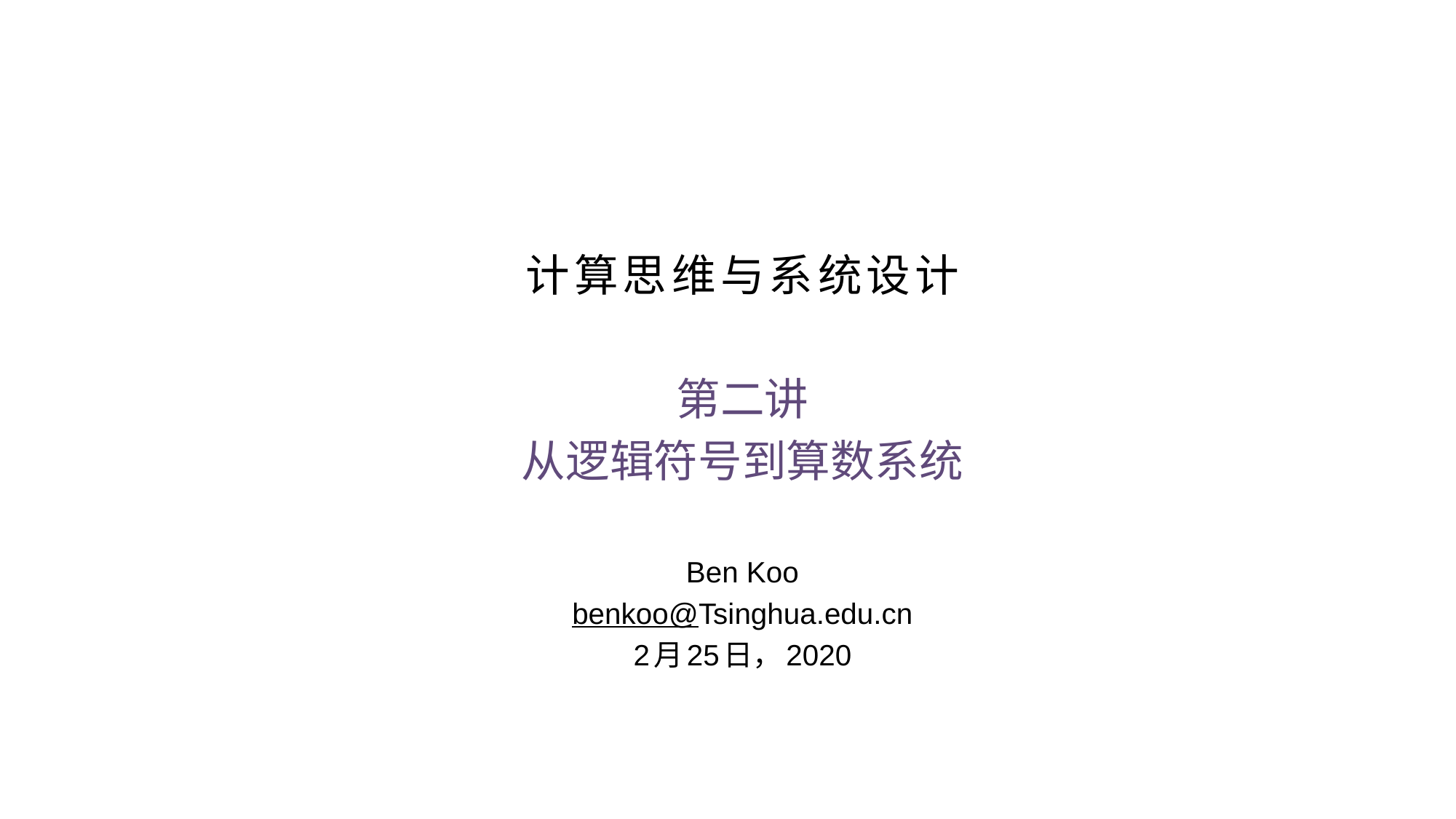

计算思维与系统设计

第二讲
从逻辑符号到算数系统

Ben Koo
benkoo@Tsinghua.edu.cn
2月25日，2020